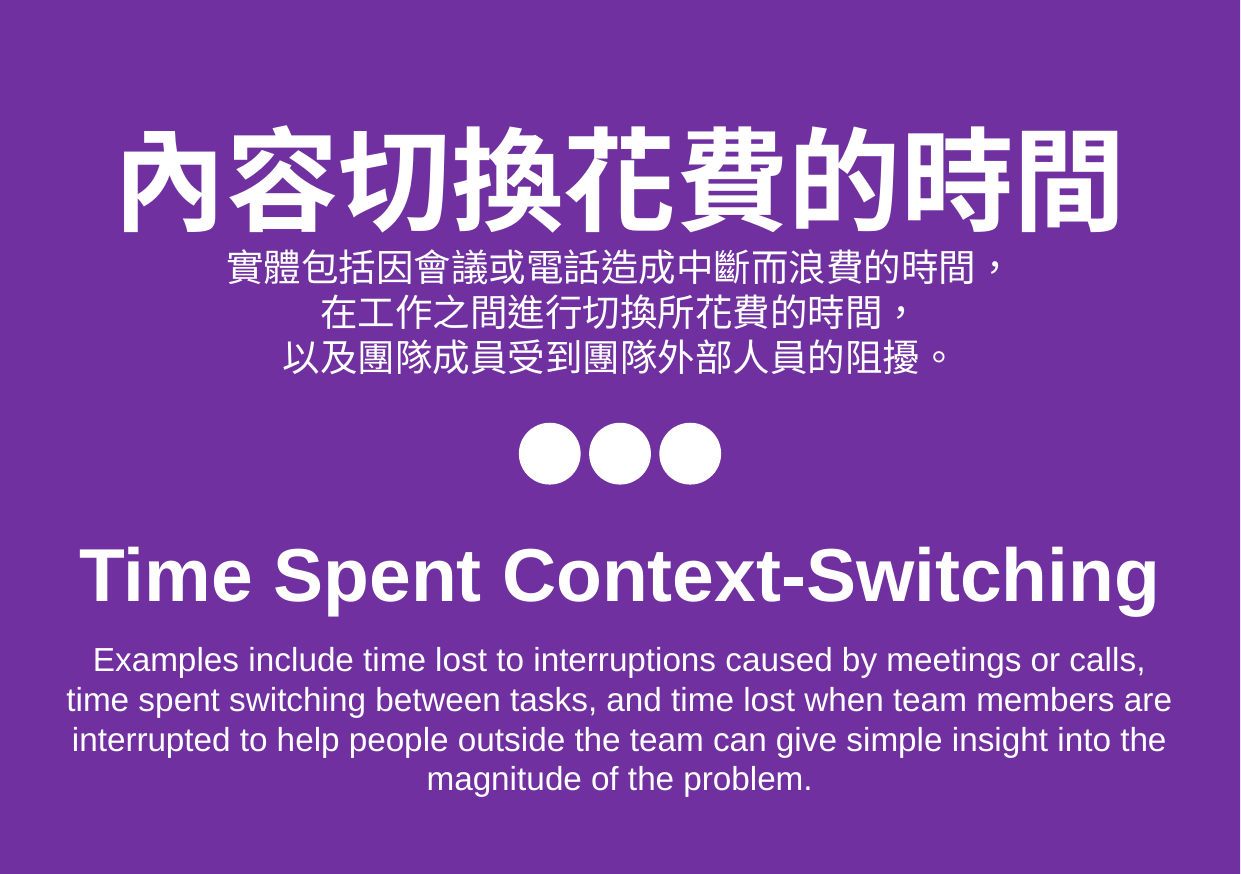

內容切換花費的時間
實體包括因會議或電話造成中斷而浪費的時間，
在工作之間進行切換所花費的時間，
以及團隊成員受到團隊外部人員的阻擾。

Time Spent Context-Switching
Examples include time lost to interruptions caused by meetings or calls, time spent switching between tasks, and time lost when team members are interrupted to help people outside the team can give simple insight into the magnitude of the problem.